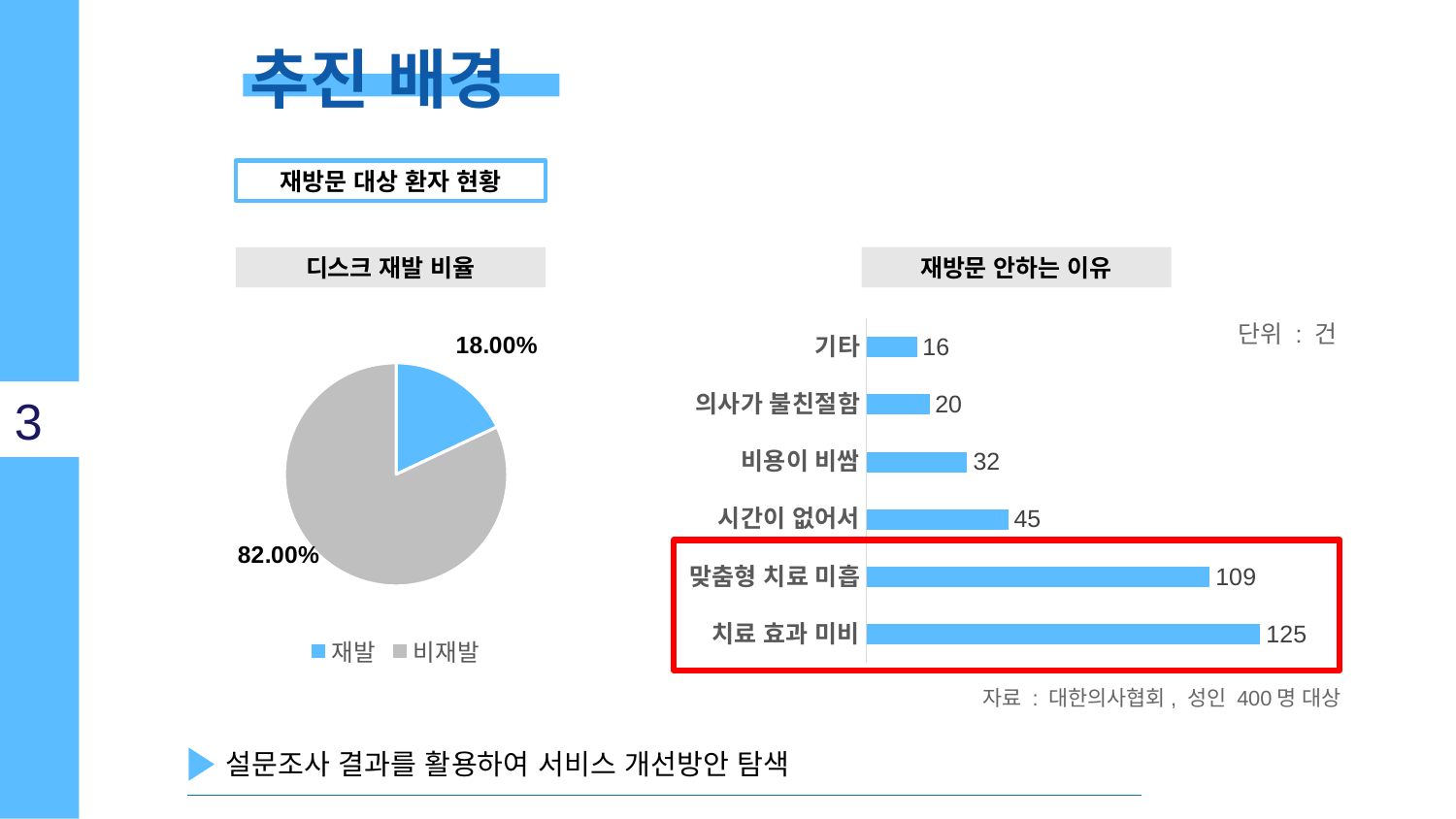

추진 배경

재방문 대상 환자 현황
재방문 안하는 이유
디스크 재발 비율

### Chart

| Category | 계열 1 |
|---|---|
| 치료 효과 미비 | 125.0 |
| 맞춤형 치료 미흡 | 109.0 |
| 시간이 없어서 | 45.0 |
| 비용이 비쌈 | 32.0 |
| 의사가 불친절함 | 20.0 |
| 기타 | 16.0 |
단위 : 건

### Chart

| Category | 열1 |
|---|---|
| 재발 | 0.18 |
| 비재발 | 0.82 |
3

자료 : 대한의사협회, 성인 400명 대상
설문조사 결과를 활용하여 서비스 개선방안 탐색